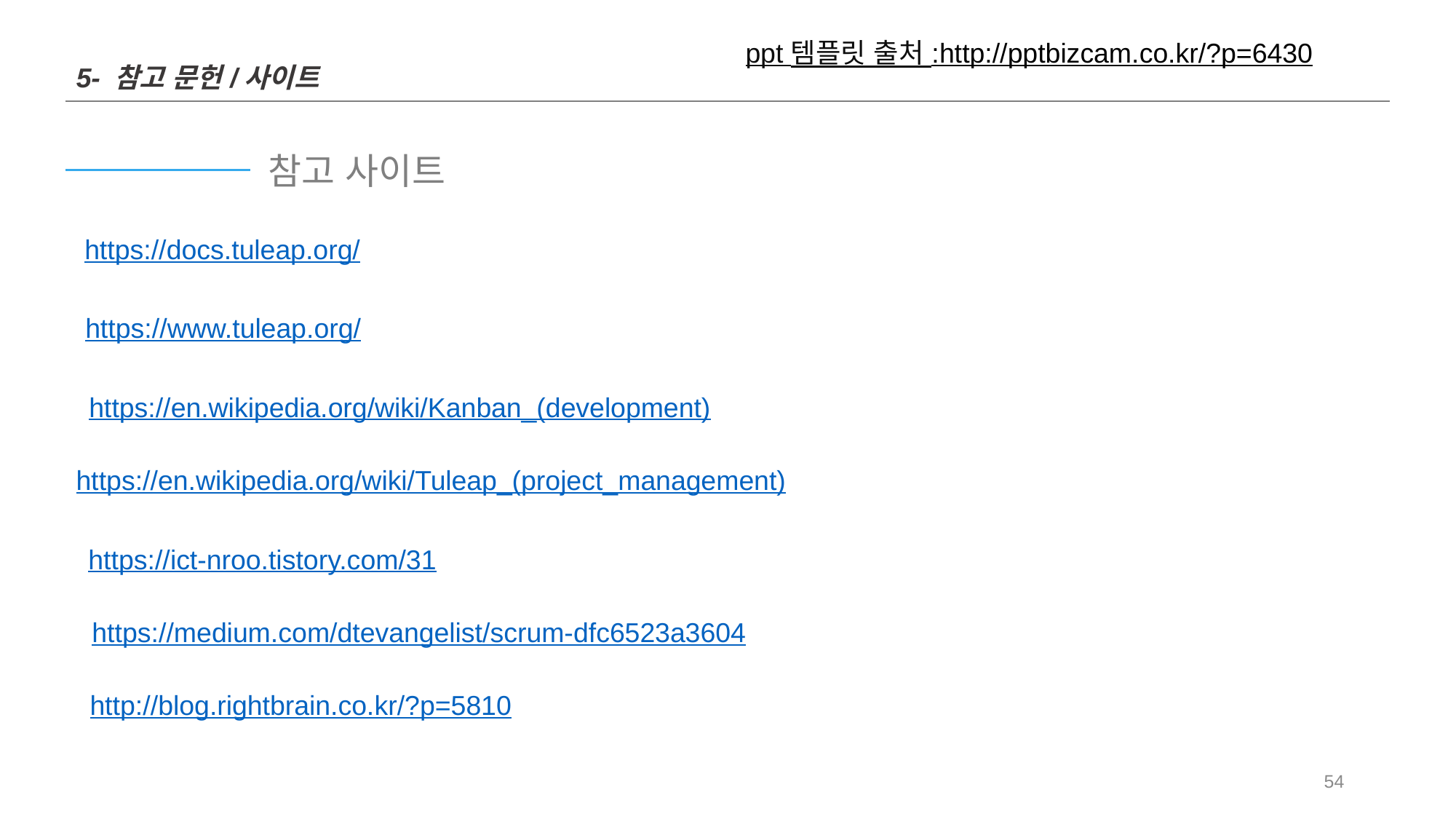

ppt 템플릿 출처 :http://pptbizcam.co.kr/?p=6430
| 5- 참고 문헌/사이트 |  |
| --- | --- |
참고 사이트
https://docs.tuleap.org/
https://www.tuleap.org/
https://en.wikipedia.org/wiki/Kanban_(development)
https://en.wikipedia.org/wiki/Tuleap_(project_management)
https://ict-nroo.tistory.com/31
https://medium.com/dtevangelist/scrum-dfc6523a3604
http://blog.rightbrain.co.kr/?p=5810
54